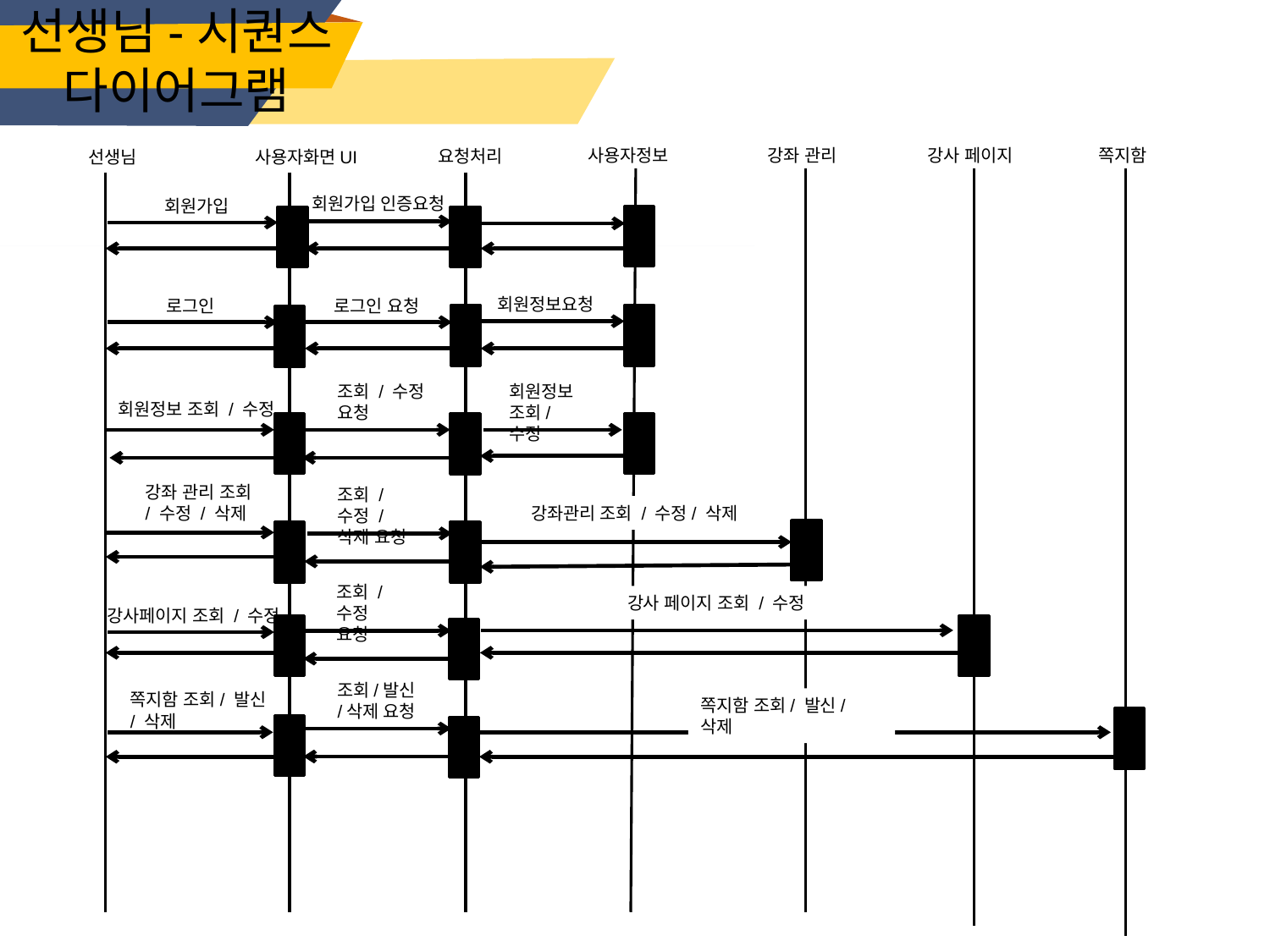

선생님-시퀀스 다이어그램
쪽지함
사용자정보
강사 페이지
강좌 관리
요청처리
선생님
사용자화면UI
회원가입 인증요청
회원가입

회원정보요청
로그인
로그인 요청

조회 / 수정
요청
회원정보
조회/수정
회원정보 조회 / 수정

강좌 관리 조회
/ 수정 / 삭제
조회 / 수정 / 삭제 요청
강좌관리 조회 / 수정/ 삭제

조회 / 수정
요청
강사 페이지 조회 / 수정
강사페이지 조회 / 수정

조회/발신/삭제 요청
쪽지함 조회/ 발신
/ 삭제
쪽지함 조회/ 발신/ 삭제